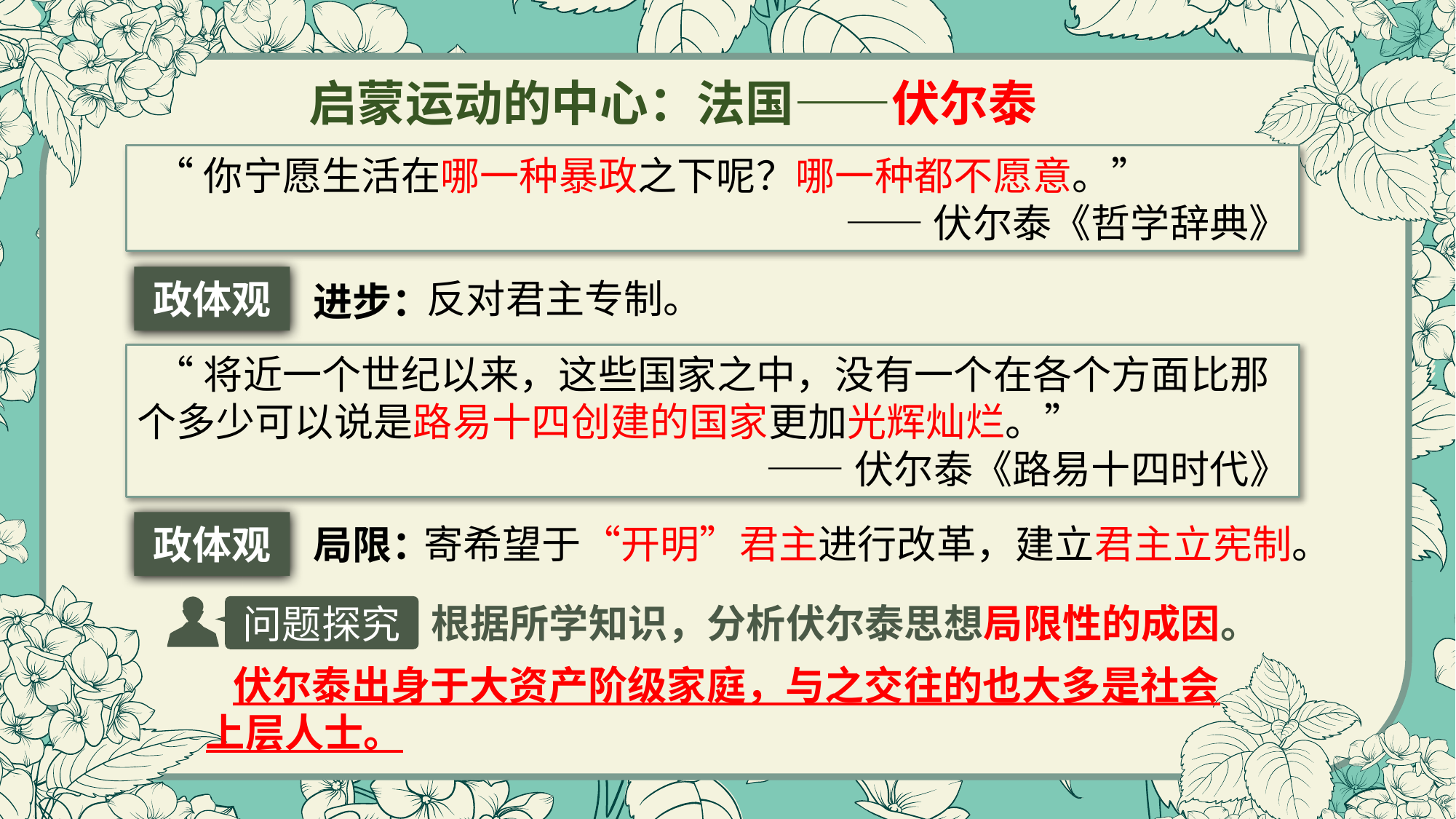

启蒙运动的中心：法国——伏尔泰
  “你宁愿生活在哪一种暴政之下呢？哪一种都不愿意。”
——伏尔泰《哲学辞典》
政体观
反对君主专制。
进步：
  “将近一个世纪以来，这些国家之中，没有一个在各个方面比那个多少可以说是路易十四创建的国家更加光辉灿烂。”
——伏尔泰《路易十四时代》
政体观
寄希望于“开明”君主进行改革，建立君主立宪制。
局限：

问题探究

根据所学知识，分析伏尔泰思想局限性的成因。
  伏尔泰出身于大资产阶级家庭，与之交往的也大多是社会上层人士。